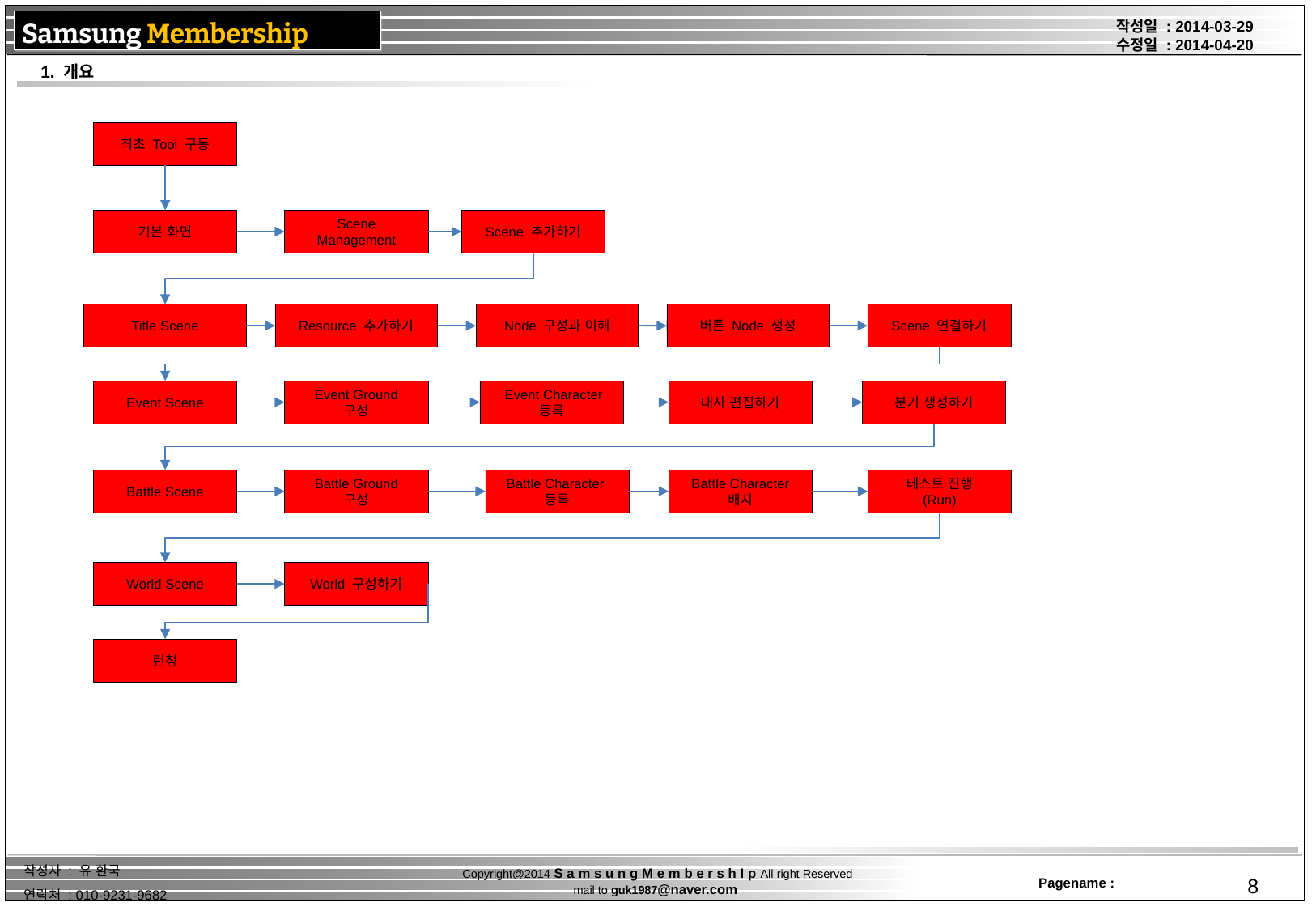

1. 개요

최초 Tool 구동
기본 화면
Scene Management
Scene 추가하기
Title Scene
Resource 추가하기
Node 구성과 이해
버튼 Node 생성
Scene 연결하기
Event Scene
Event Ground
구성
 Event Character 등록
대사 편집하기
분기 생성하기
Battle Scene
Battle Ground
구성
Battle Character
등록
Battle Character
배치
테스트 진행
(Run)
World Scene
World 구성하기
런칭